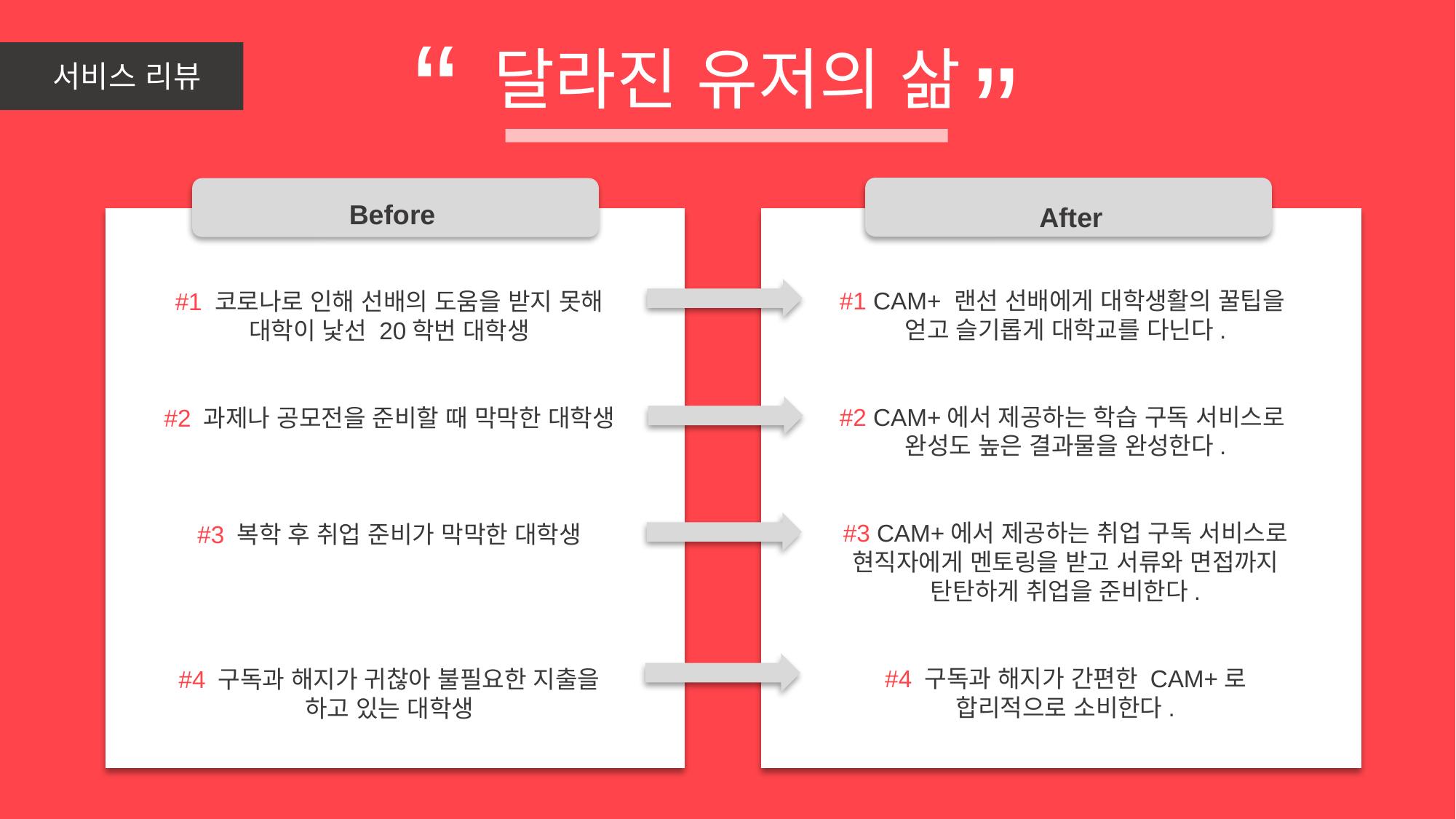

“
”

서비스 리뷰
달라진 유저의 삶

Before

After

#1 CAM+ 랜선 선배에게 대학생활의 꿀팁을
얻고 슬기롭게 대학교를 다닌다.

#2 CAM+에서 제공하는 학습 구독 서비스로
완성도 높은 결과물을 완성한다.

#3 CAM+에서 제공하는 취업 구독 서비스로
현직자에게 멘토링을 받고 서류와 면접까지 탄탄하게 취업을 준비한다.

#4 구독과 해지가 간편한 CAM+로
합리적으로 소비한다.
#1 코로나로 인해 선배의 도움을 받지 못해
대학이 낯선 20학번 대학생

#2 과제나 공모전을 준비할 때 막막한 대학생

#3 복학 후 취업 준비가 막막한 대학생

#4 구독과 해지가 귀찮아 불필요한 지출을
하고 있는 대학생